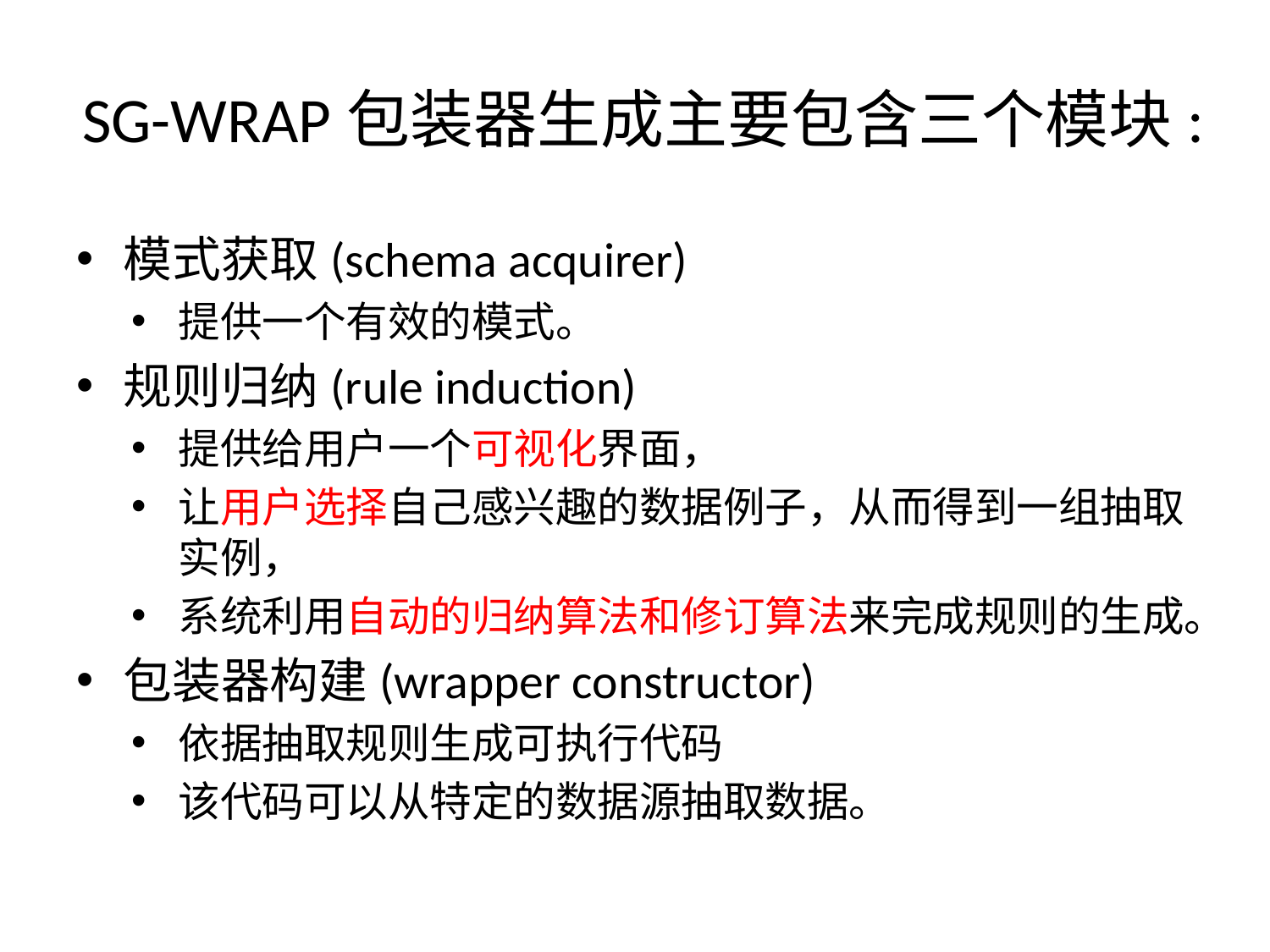

# SG-WRAP包装器生成主要包含三个模块:
模式获取(schema acquirer)
提供一个有效的模式。
规则归纳(rule induction)
提供给用户一个可视化界面，
让用户选择自己感兴趣的数据例子，从而得到一组抽取实例，
系统利用自动的归纳算法和修订算法来完成规则的生成。
包装器构建(wrapper constructor)
依据抽取规则生成可执行代码
该代码可以从特定的数据源抽取数据。